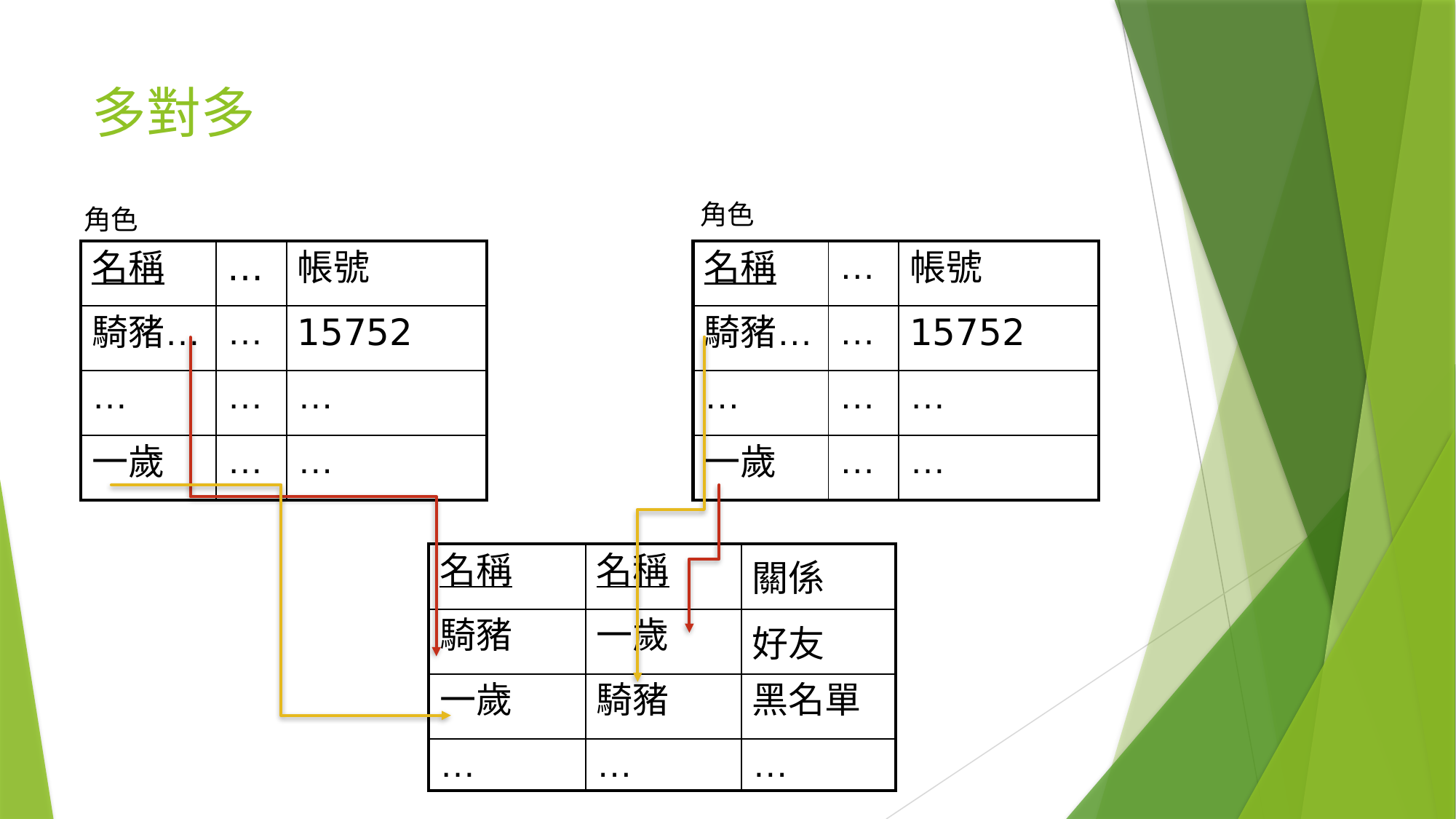

# 多對多
角色
角色
| 名稱 | … | 帳號 |
| --- | --- | --- |
| 騎豬… | … | 15752 |
| … | … | … |
| 一歲 | … | … |
| 名稱 | … | 帳號 |
| --- | --- | --- |
| 騎豬… | … | 15752 |
| … | … | … |
| 一歲 | … | … |
| 名稱 | 名稱 | 關係 |
| --- | --- | --- |
| 騎豬 | 一歲 | 好友 |
| 一歲 | 騎豬 | 黑名單 |
| … | … | … |